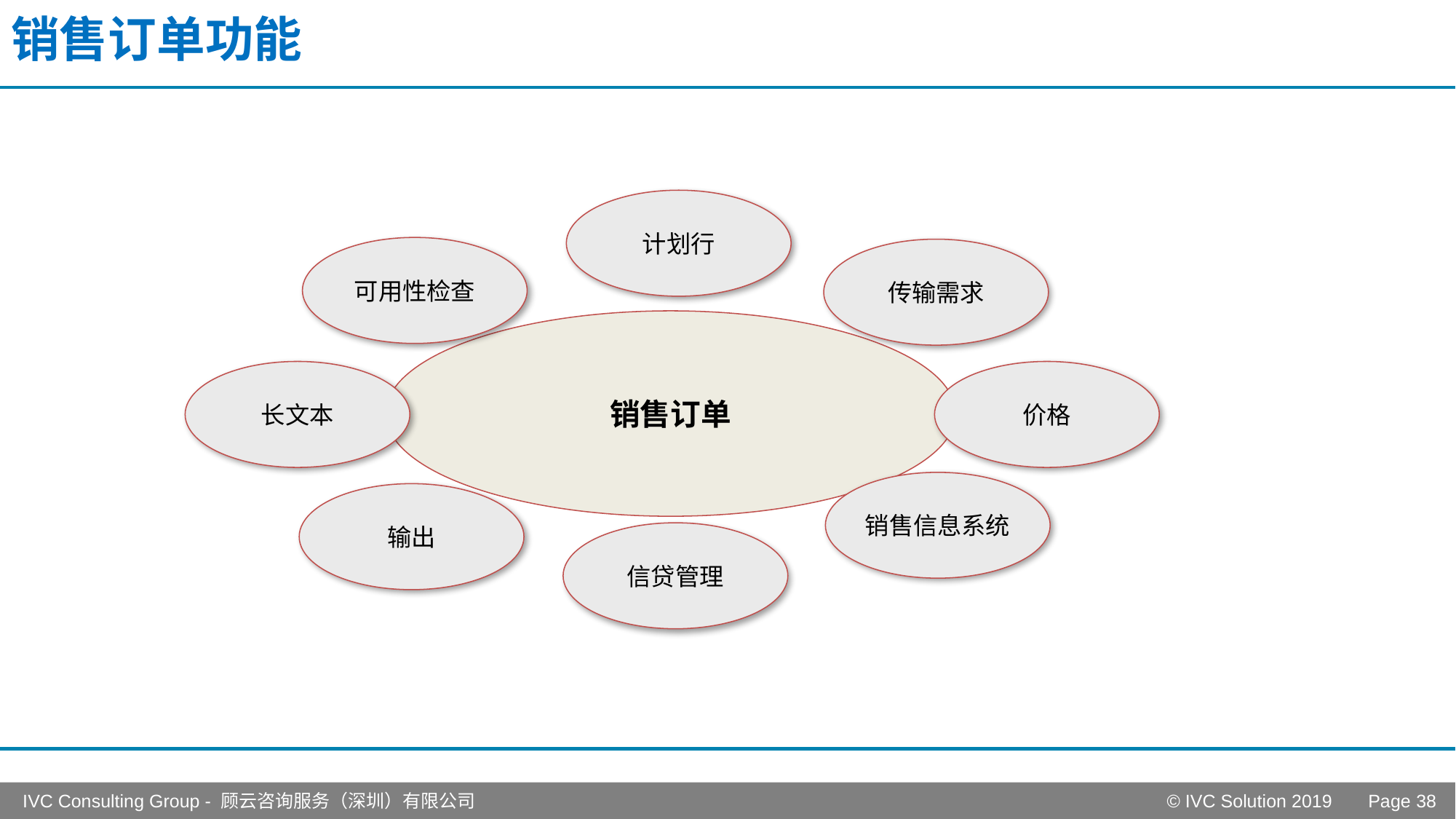

# 销售订单功能
计划行
可用性检查
传输需求
销售订单
长文本
价格
销售信息系统
输出
信贷管理